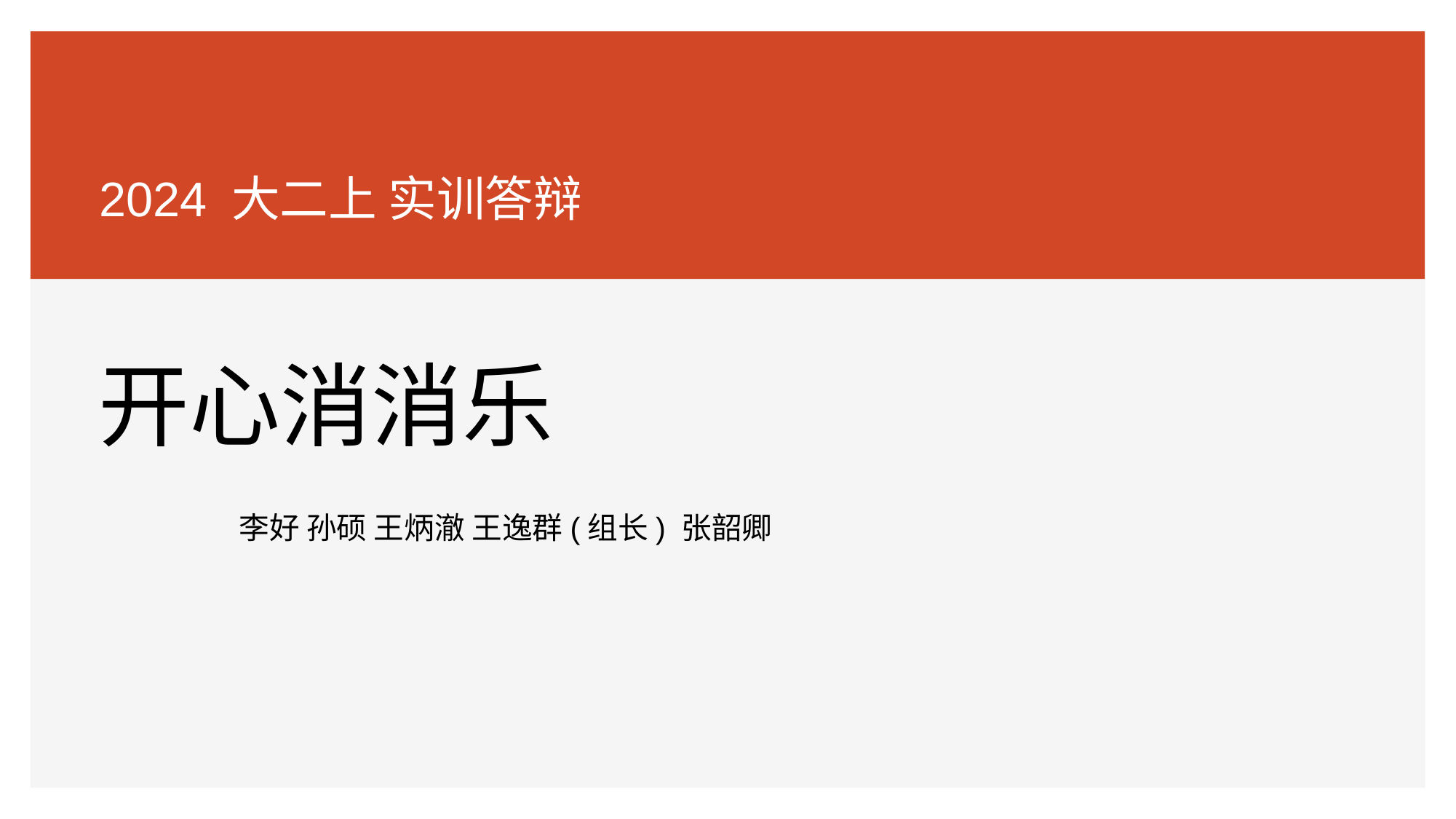

2024 大二上 实训答辩
# 开心消消乐
李好 孙硕 王炳澈 王逸群(组长) 张韶卿